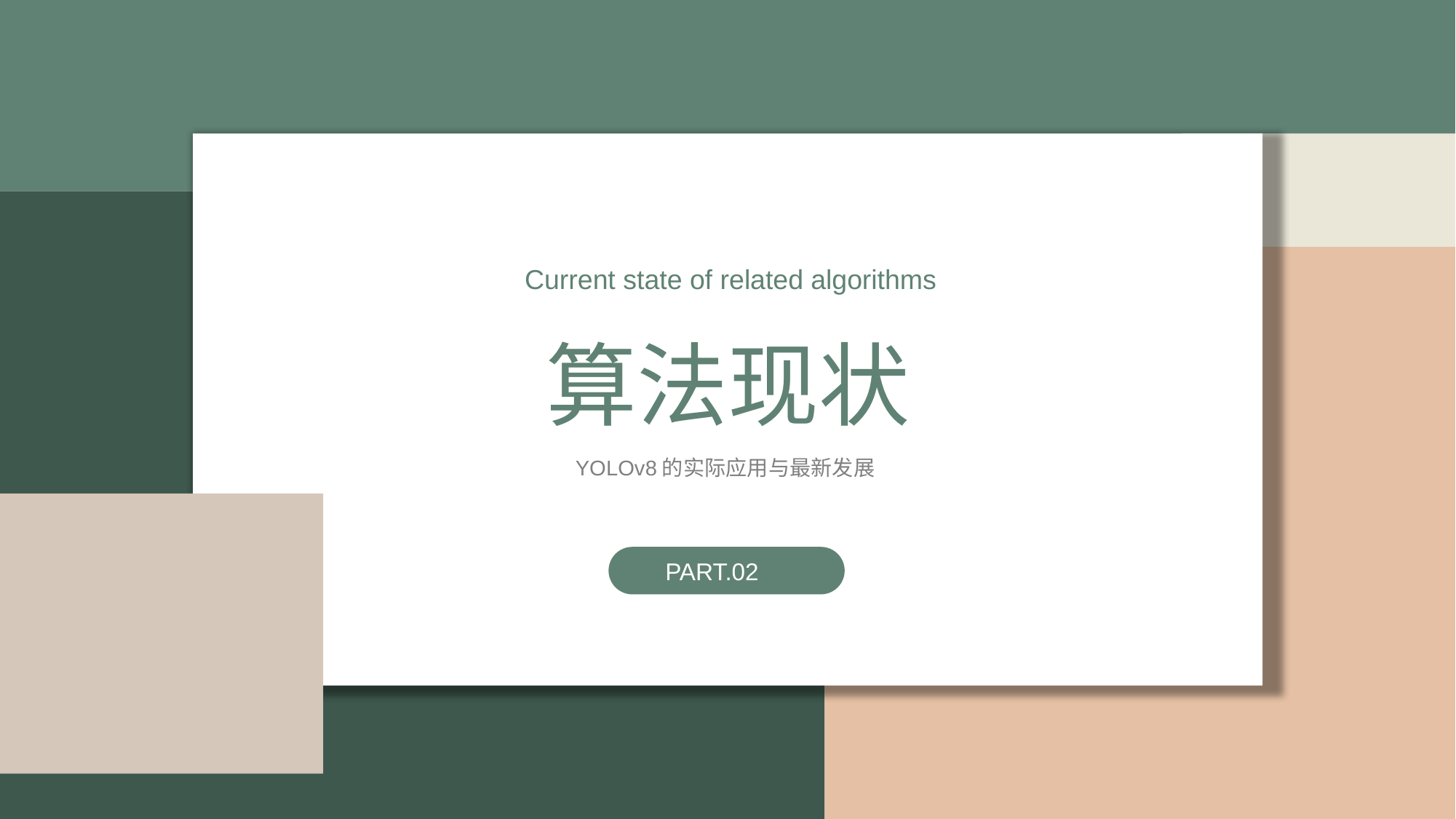

Current state of related algorithms

算法现状
YOLOv8的实际应用与最新发展

PART.02